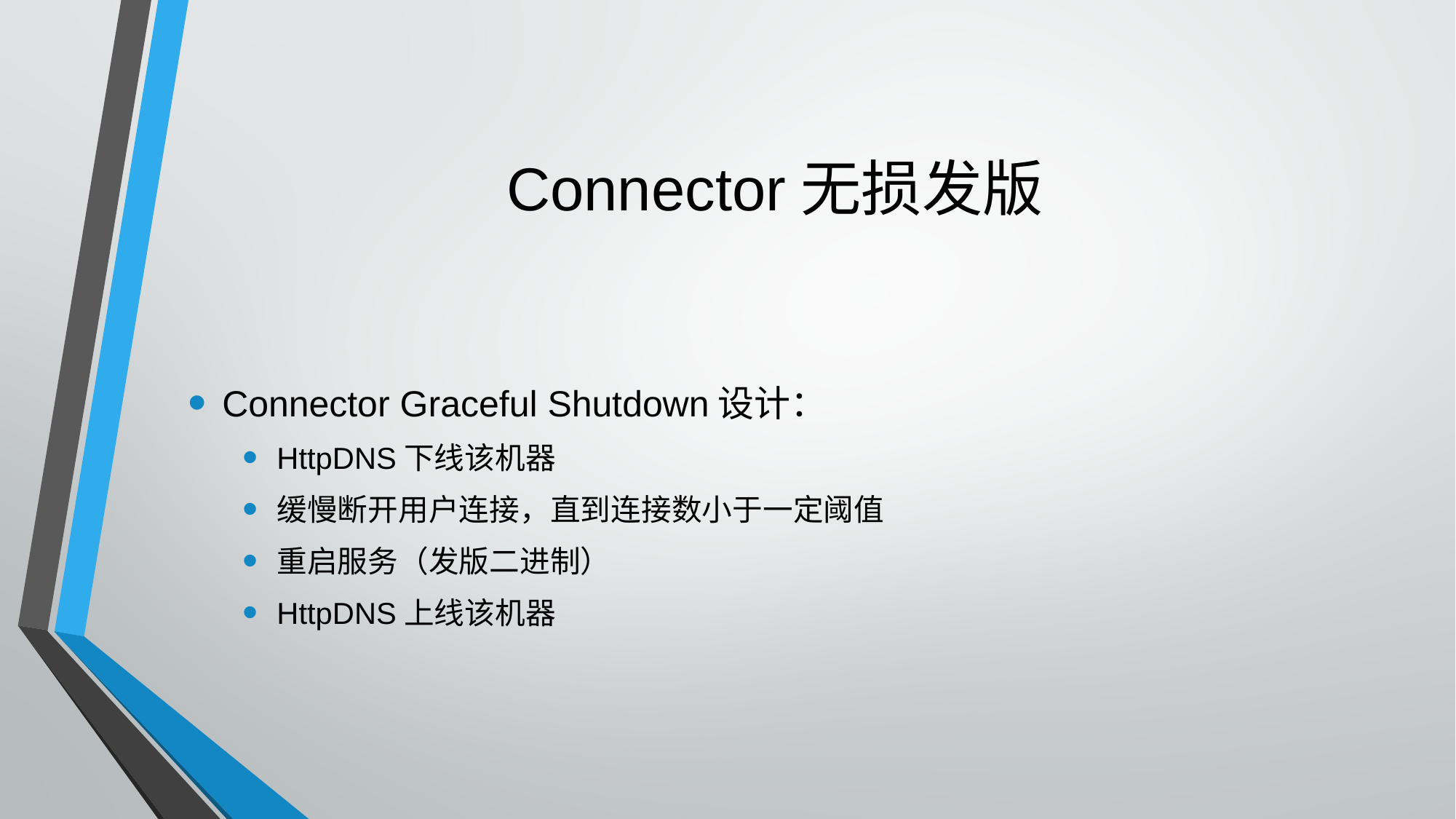

# Connector无损发版
Connector Graceful Shutdown设计：
HttpDNS下线该机器
缓慢断开用户连接，直到连接数小于一定阈值
重启服务（发版二进制）
HttpDNS上线该机器